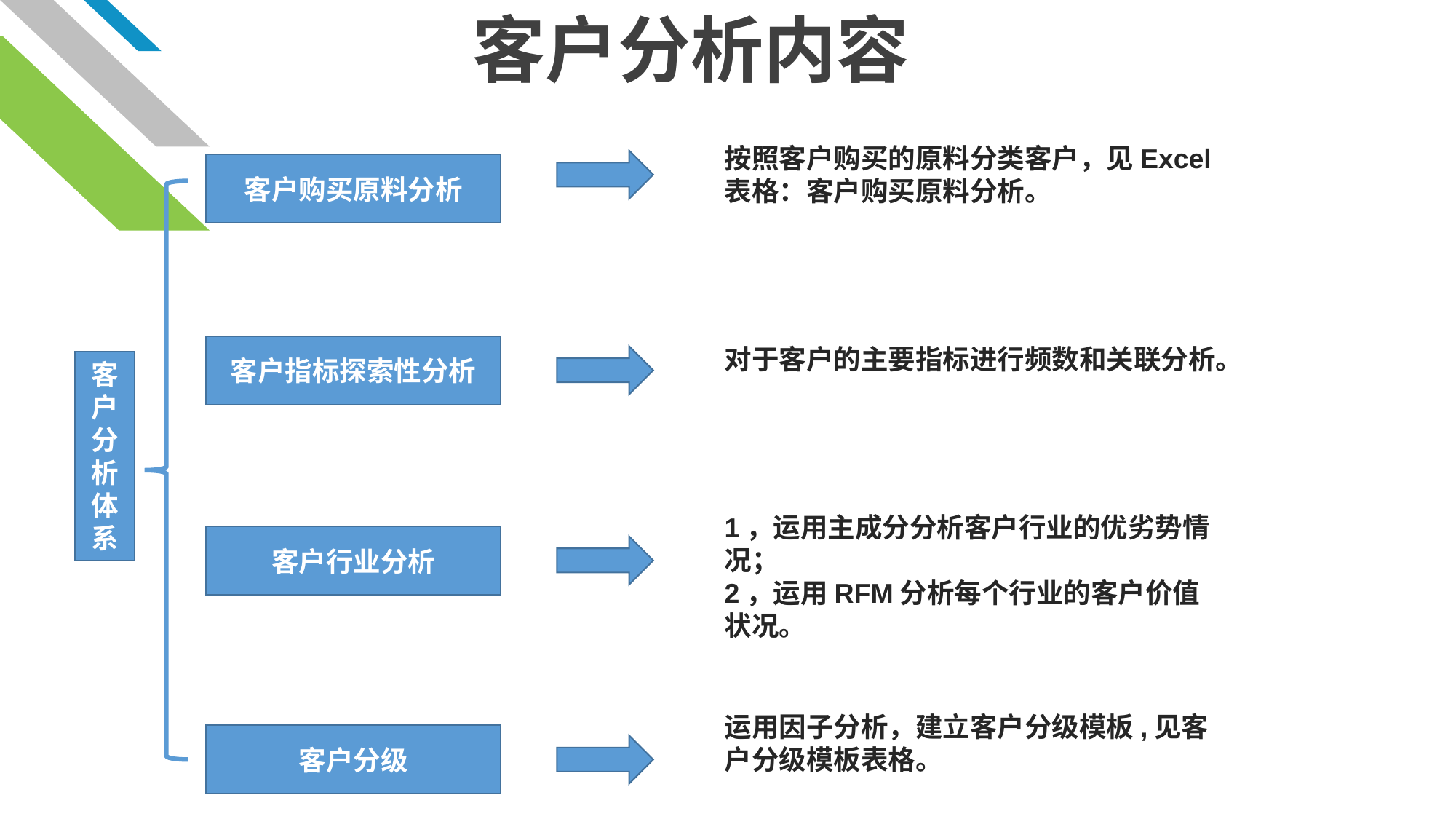

客户分析内容

按照客户购买的原料分类客户，见Excel表格：客户购买原料分析。

客户购买原料分析

客户指标探索性分析
对于客户的主要指标进行频数和关联分析。

客户分析体系
1，运用主成分分析客户行业的优劣势情况；
2，运用RFM分析每个行业的客户价值状况。
客户行业分析

运用因子分析，建立客户分级模板,见客户分级模板表格。
客户分级